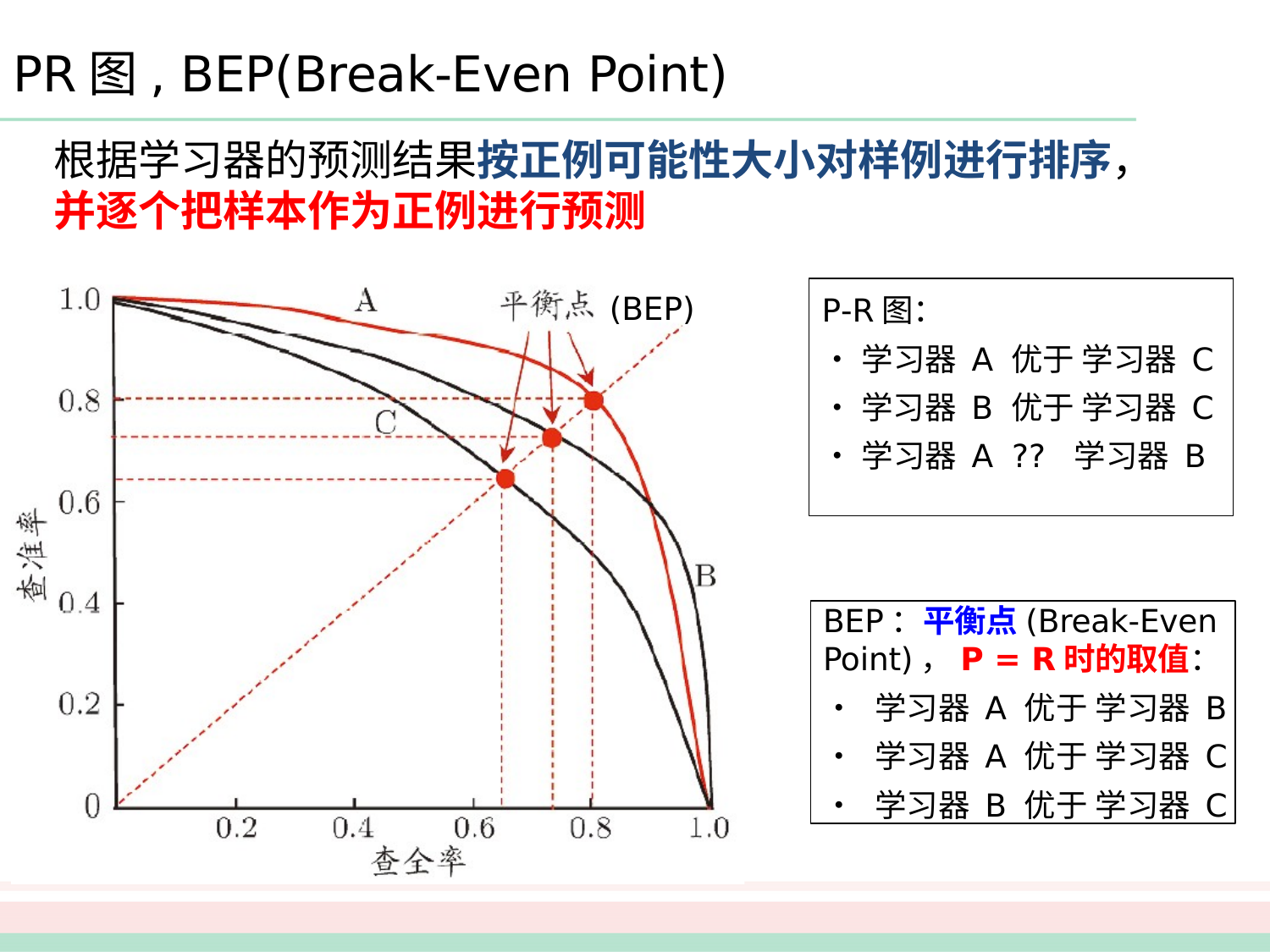

# PR图, BEP(Break-Even Point)
根据学习器的预测结果按正例可能性大小对样例进行排序，并逐个把样本作为正例进行预测

(BEP)
P-R图：
•	学习器 A 优于 学习器 C
•	学习器 B 优于 学习器 C
•	学习器 A	??  学习器 B
BEP：平衡点(Break-Even Point)，P = R时的取值：
•	学习器 A 优于 学习器 B
•	学习器 A 优于 学习器 C
•	学习器 B 优于 学习器 C